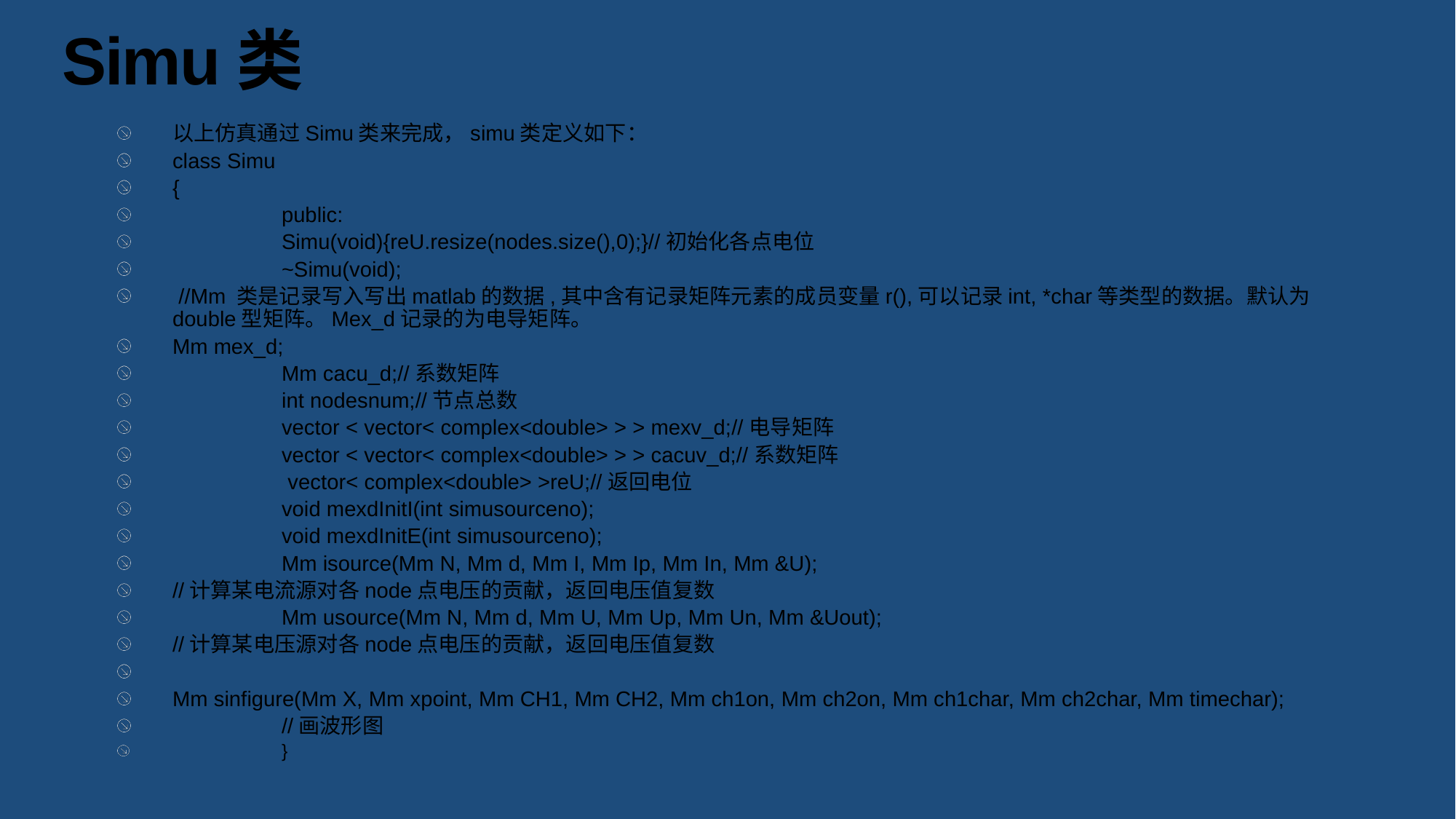

# Simu类
以上仿真通过Simu类来完成，simu类定义如下：
class Simu
{
	public:
	Simu(void){reU.resize(nodes.size(),0);}//初始化各点电位
	~Simu(void);
 //Mm 类是记录写入写出matlab的数据,其中含有记录矩阵元素的成员变量r(),可以记录int, *char等类型的数据。默认为double型矩阵。Mex_d记录的为电导矩阵。
Mm mex_d;
	Mm cacu_d;//系数矩阵
	int nodesnum;//节点总数
	vector < vector< complex<double> > > mexv_d;//电导矩阵
	vector < vector< complex<double> > > cacuv_d;//系数矩阵
	 vector< complex<double> >reU;//返回电位
	void mexdInitI(int simusourceno);
	void mexdInitE(int simusourceno);
	Mm isource(Mm N, Mm d, Mm I, Mm Ip, Mm In, Mm &U);
//计算某电流源对各node点电压的贡献，返回电压值复数
	Mm usource(Mm N, Mm d, Mm U, Mm Up, Mm Un, Mm &Uout);
//计算某电压源对各node点电压的贡献，返回电压值复数

Mm sinfigure(Mm X, Mm xpoint, Mm CH1, Mm CH2, Mm ch1on, Mm ch2on, Mm ch1char, Mm ch2char, Mm timechar);
	//画波形图
	}